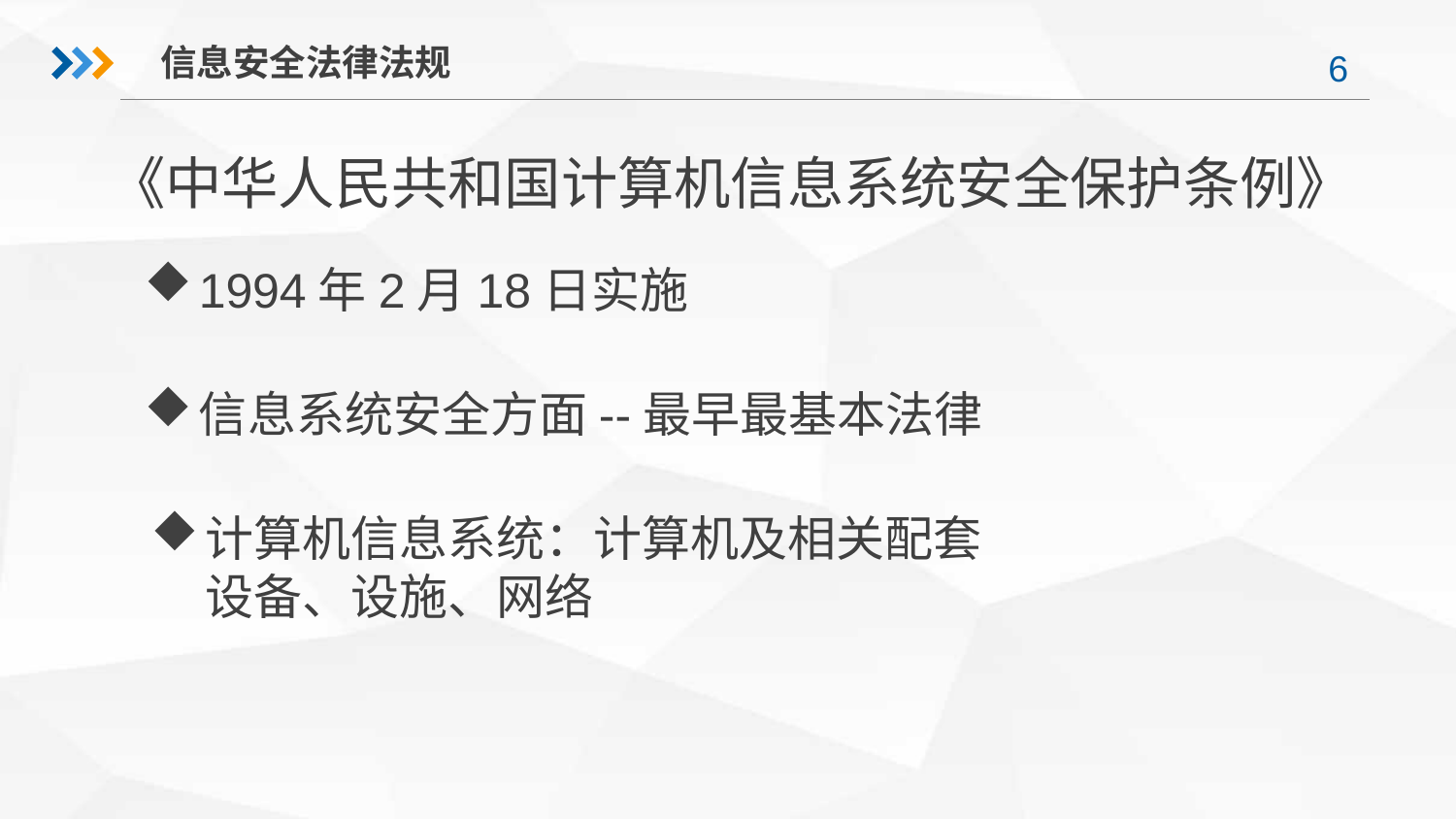

信息安全法律法规
《中华人民共和国计算机信息系统安全保护条例》
1994年2月18日实施
信息系统安全方面--最早最基本法律
计算机信息系统：计算机及相关配套设备、设施、网络